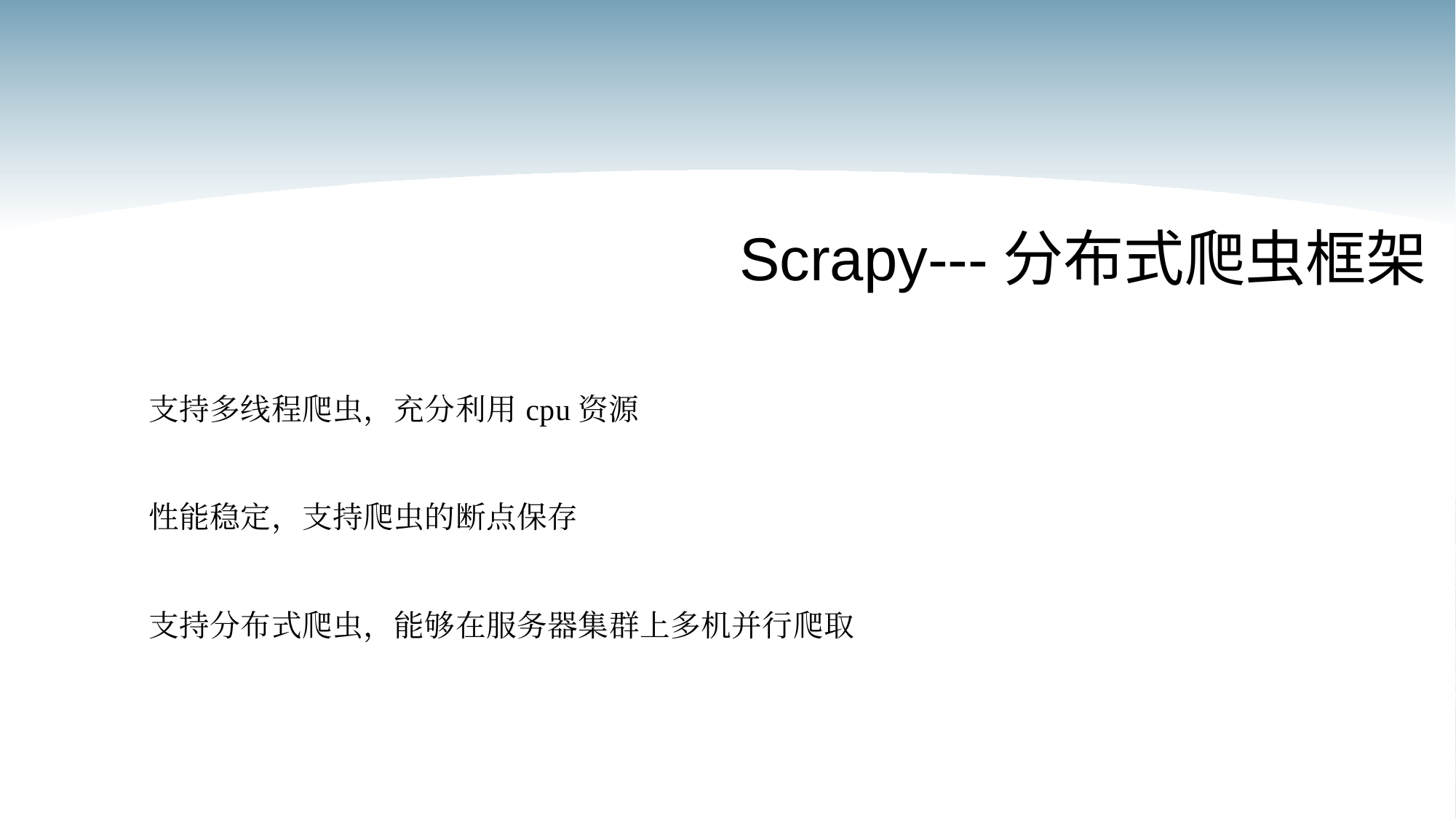

Scrapy---分布式爬虫框架

### Chart

| Category |
|---|